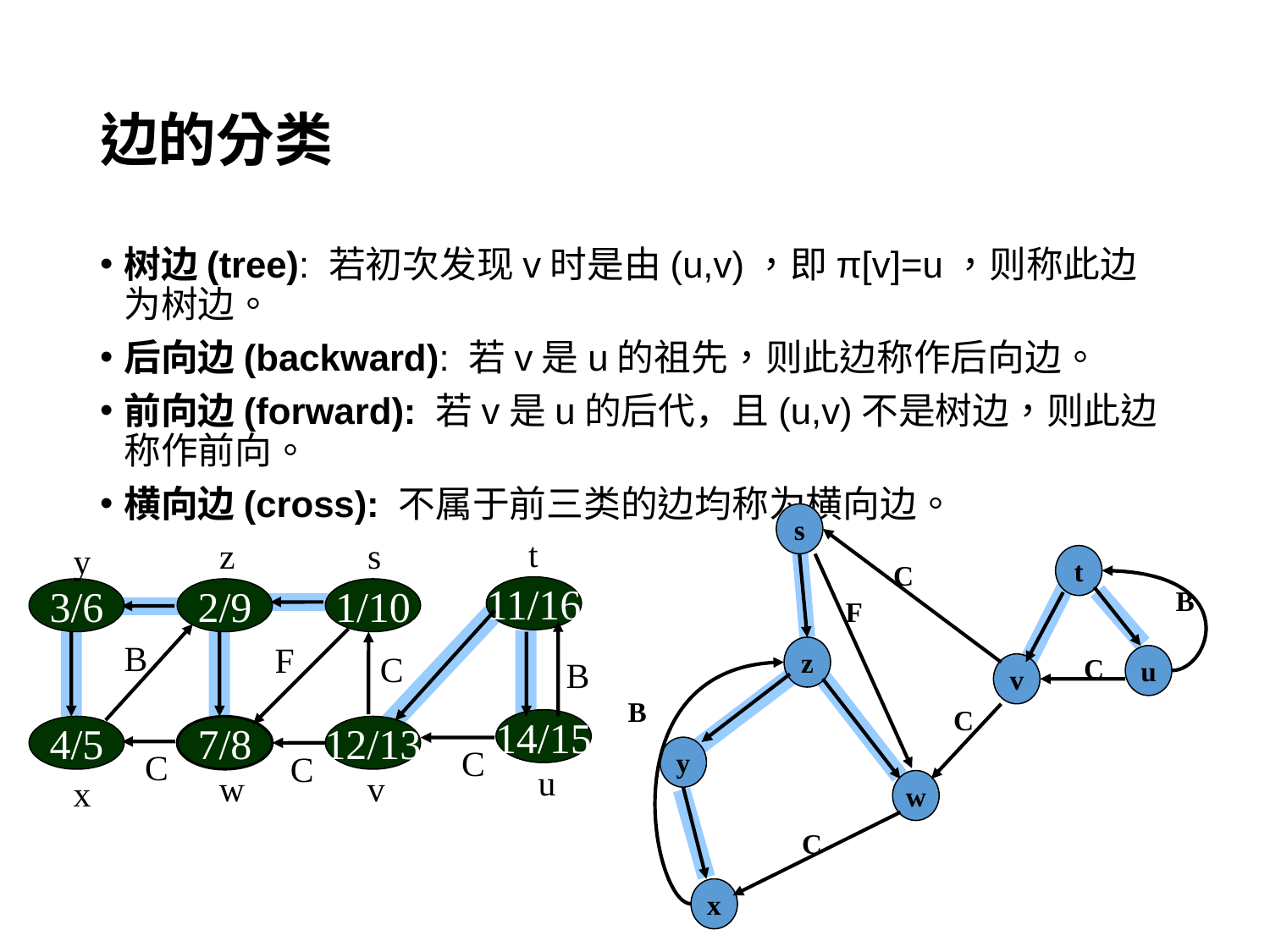

# 边的分类

树边(tree): 若初次发现v时是由(u,v)，即π[v]=u，则称此边为树边。
后向边(backward): 若v是u的祖先，则此边称作后向边。
前向边(forward): 若v是u的后代，且(u,v)不是树边，则此边称作前向。
横向边(cross): 不属于前三类的边均称为横向边。
s

t
C

B

F

z
C
u
v

B
C

y
w

C
x

t
z
s
y
11/16
3/6
2/9
1/10

B

F
C
B
14/15
4/5
7/8
12/13
C

C
C

u
w
v
x